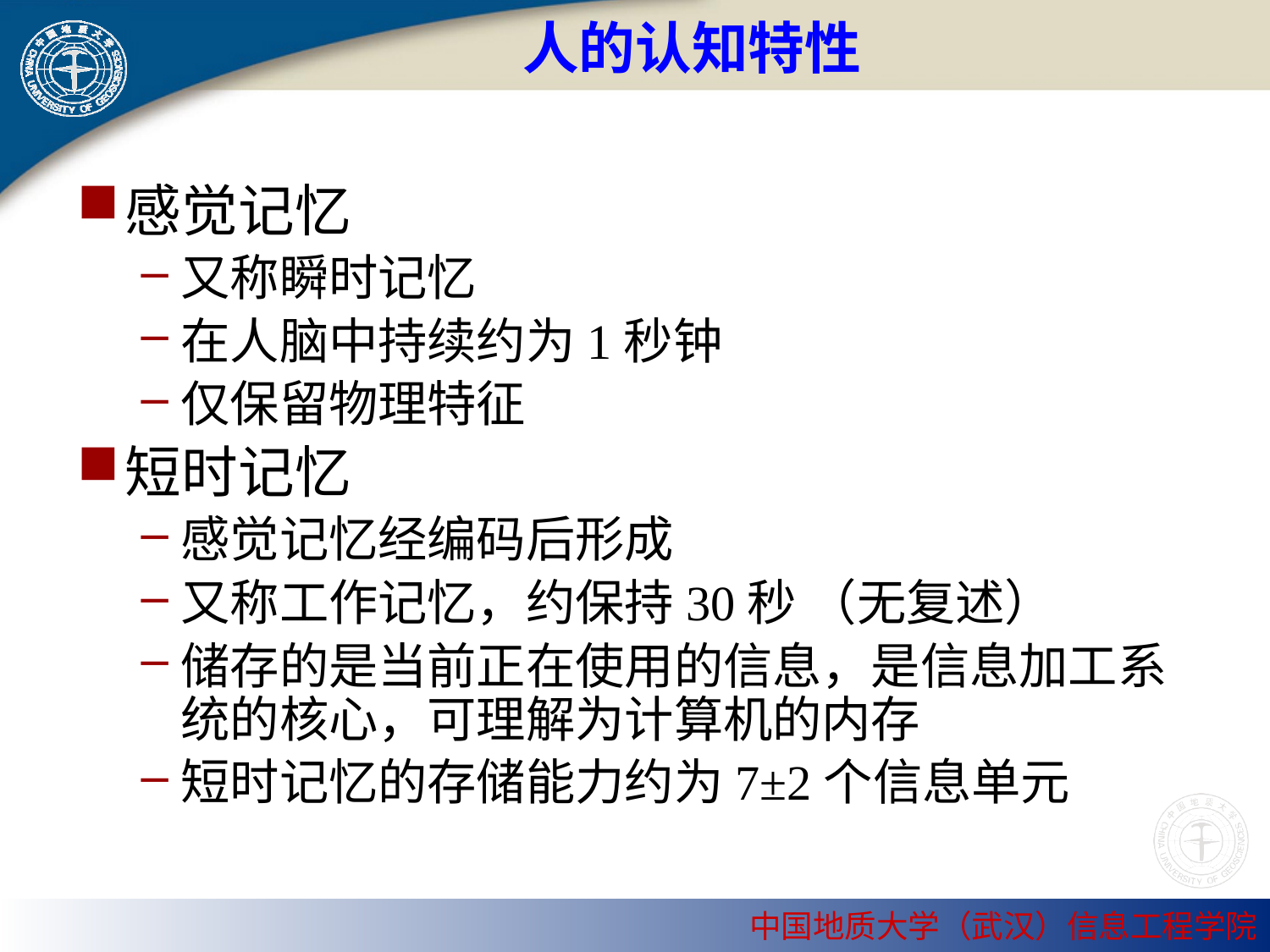

# 人的认知特性
感觉记忆
又称瞬时记忆
在人脑中持续约为1秒钟
仅保留物理特征
短时记忆
感觉记忆经编码后形成
又称工作记忆，约保持30秒 （无复述）
储存的是当前正在使用的信息，是信息加工系统的核心，可理解为计算机的内存
短时记忆的存储能力约为7±2个信息单元